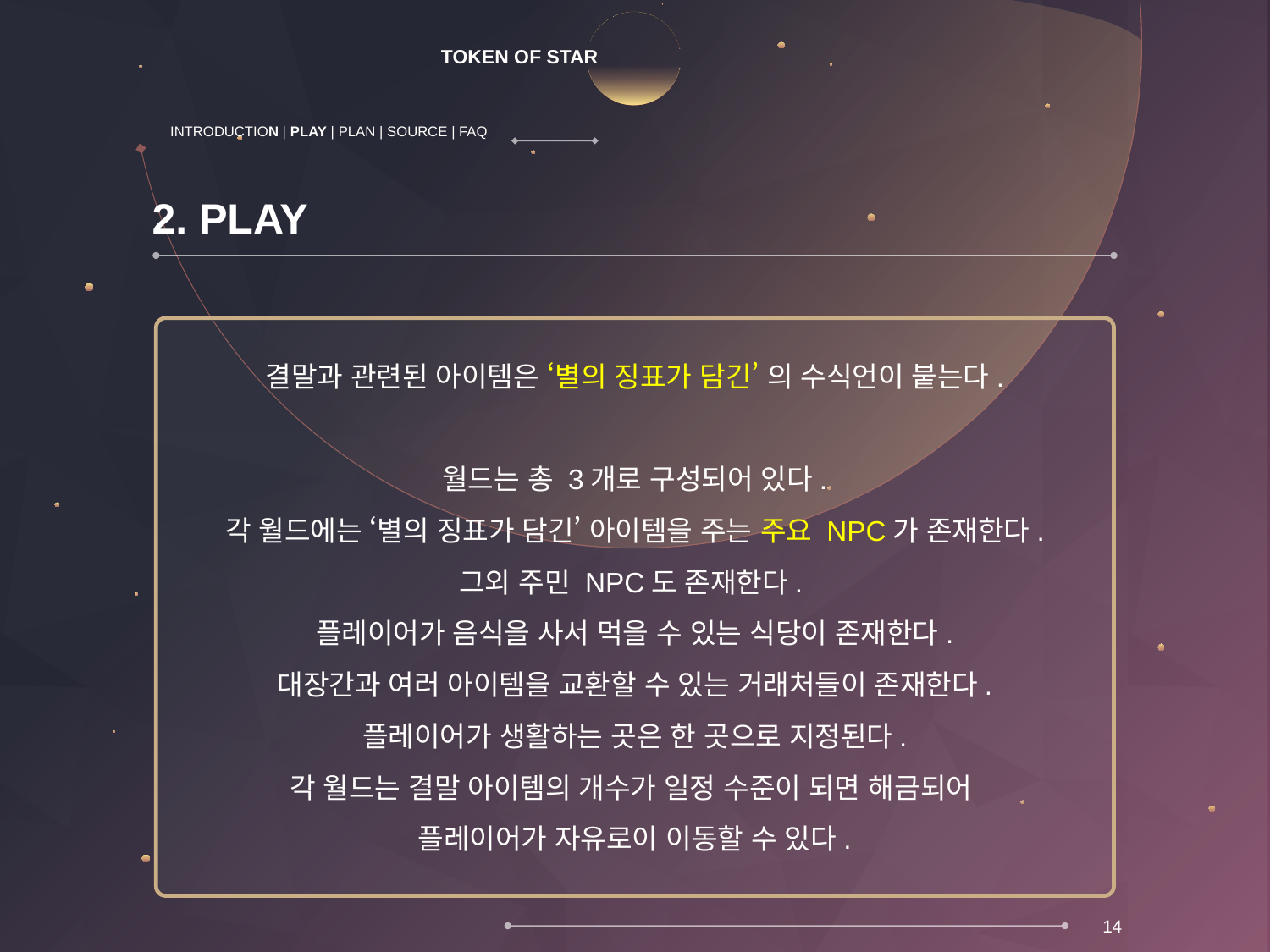

# TOKEN OF STAR
INTRODUCTION | PLAY | PLAN | SOURCE | FAQ
2. PLAY
3. 월드 소개
결말과 관련된 아이템은 ‘별의 징표가 담긴’ 의 수식언이 붙는다.

월드는 총 3개로 구성되어 있다.
각 월드에는 ‘별의 징표가 담긴’ 아이템을 주는 주요 NPC가 존재한다.
그외 주민 NPC도 존재한다.
플레이어가 음식을 사서 먹을 수 있는 식당이 존재한다.
대장간과 여러 아이템을 교환할 수 있는 거래처들이 존재한다.
플레이어가 생활하는 곳은 한 곳으로 지정된다.
각 월드는 결말 아이템의 개수가 일정 수준이 되면 해금되어
플레이어가 자유로이 이동할 수 있다.
14